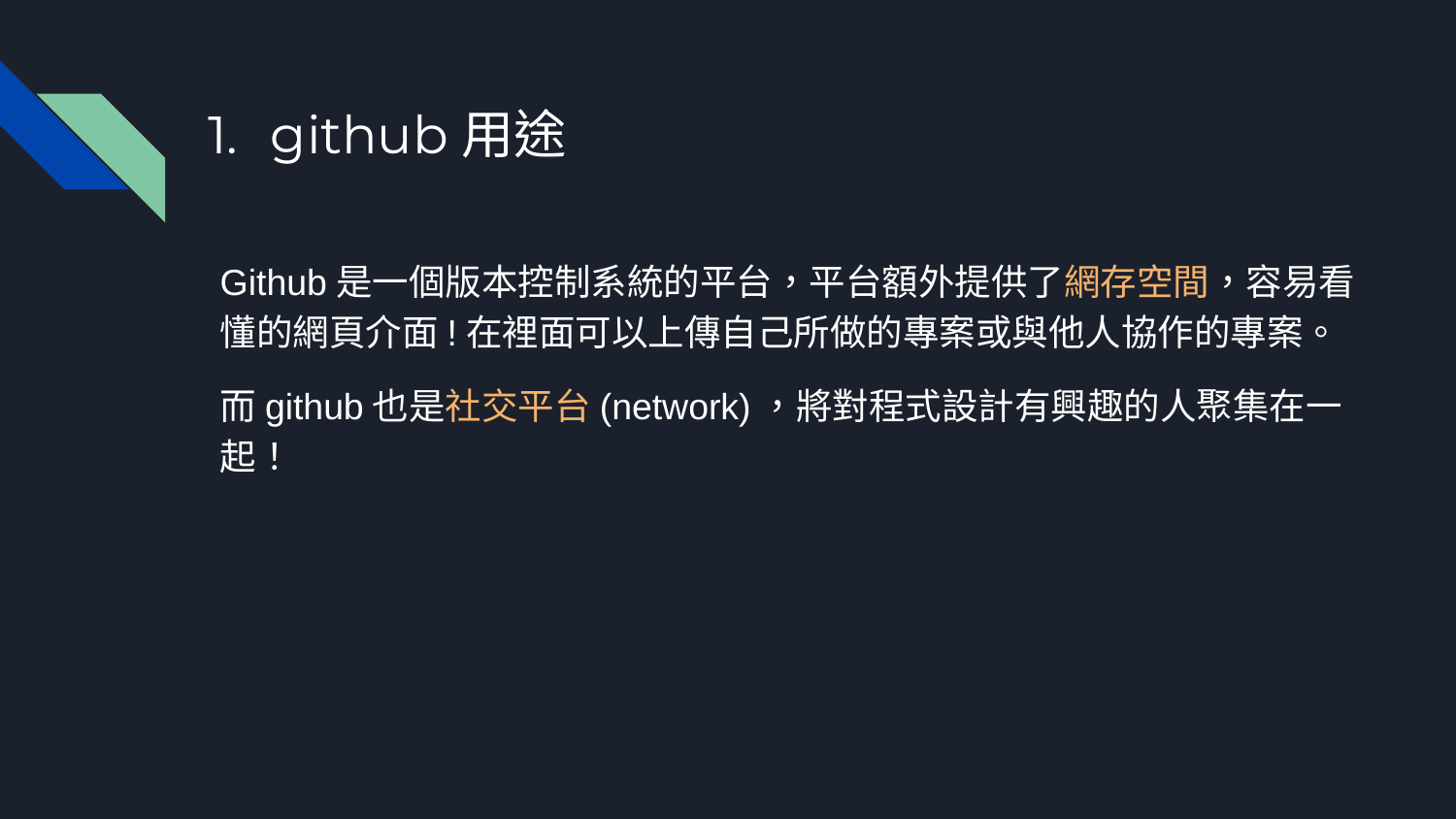

# github用途
Github是一個版本控制系統的平台，平台額外提供了網存空間，容易看懂的網頁介面!在裡面可以上傳自己所做的專案或與他人協作的專案。
而github也是社交平台(network)，將對程式設計有興趣的人聚集在一起！